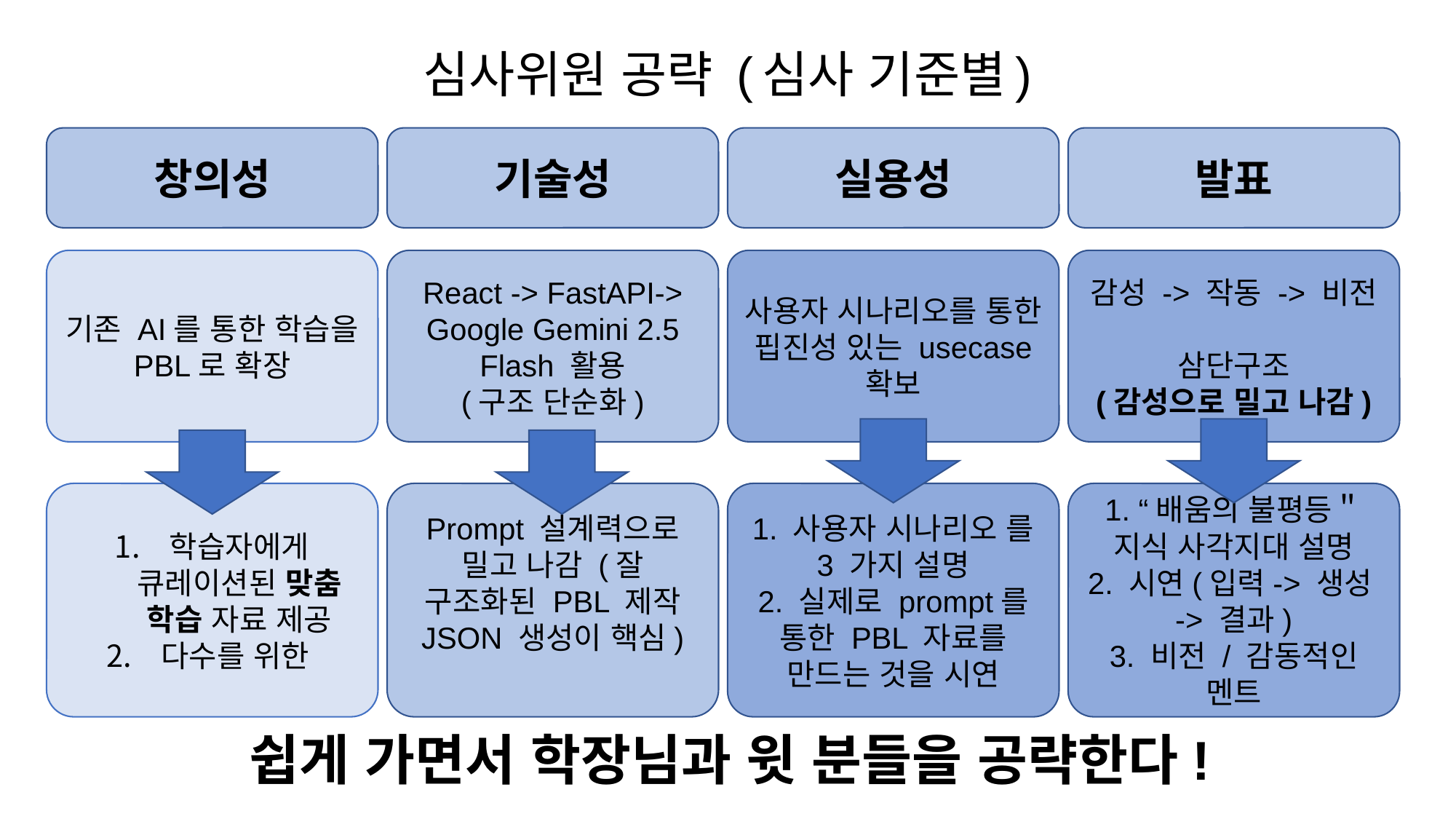

심사위원 공략 (심사 기준별)
창의성
기술성
실용성
발표
기존 AI를 통한 학습을 PBL로 확장
React -> FastAPI-> Google Gemini 2.5 Flash 활용
(구조 단순화)
감성 -> 작동 -> 비전

삼단구조
(감성으로 밀고 나감)
사용자 시나리오를 통한 핍진성 있는 usecase 확보

학습자에게 큐레이션된 맞춤 학습 자료 제공
다수를 위한
Prompt 설계력으로 밀고 나감 (잘 구조화된 PBL 제작 JSON 생성이 핵심)

1. 사용자 시나리오 를 3 가지 설명
2. 실제로 prompt를 통한 PBL 자료를 만드는 것을 시연
1. “배움의 불평등＂ 지식 사각지대 설명
2. 시연(입력-> 생성-> 결과)
3. 비전 / 감동적인 멘트
쉽게 가면서 학장님과 윗 분들을 공략한다!